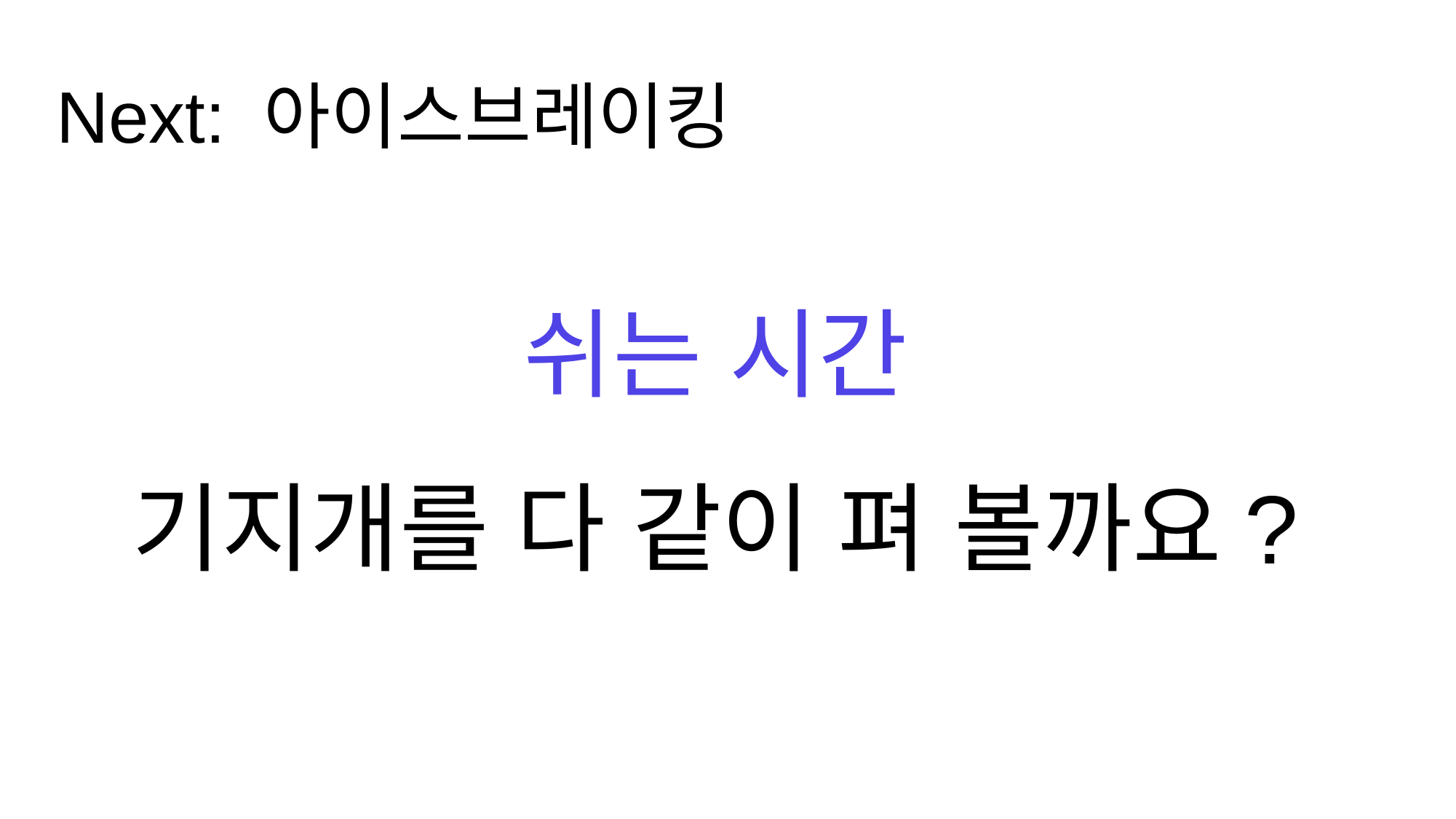

Next: 아이스브레이킹
쉬는 시간
기지개를 다 같이 펴 볼까요?